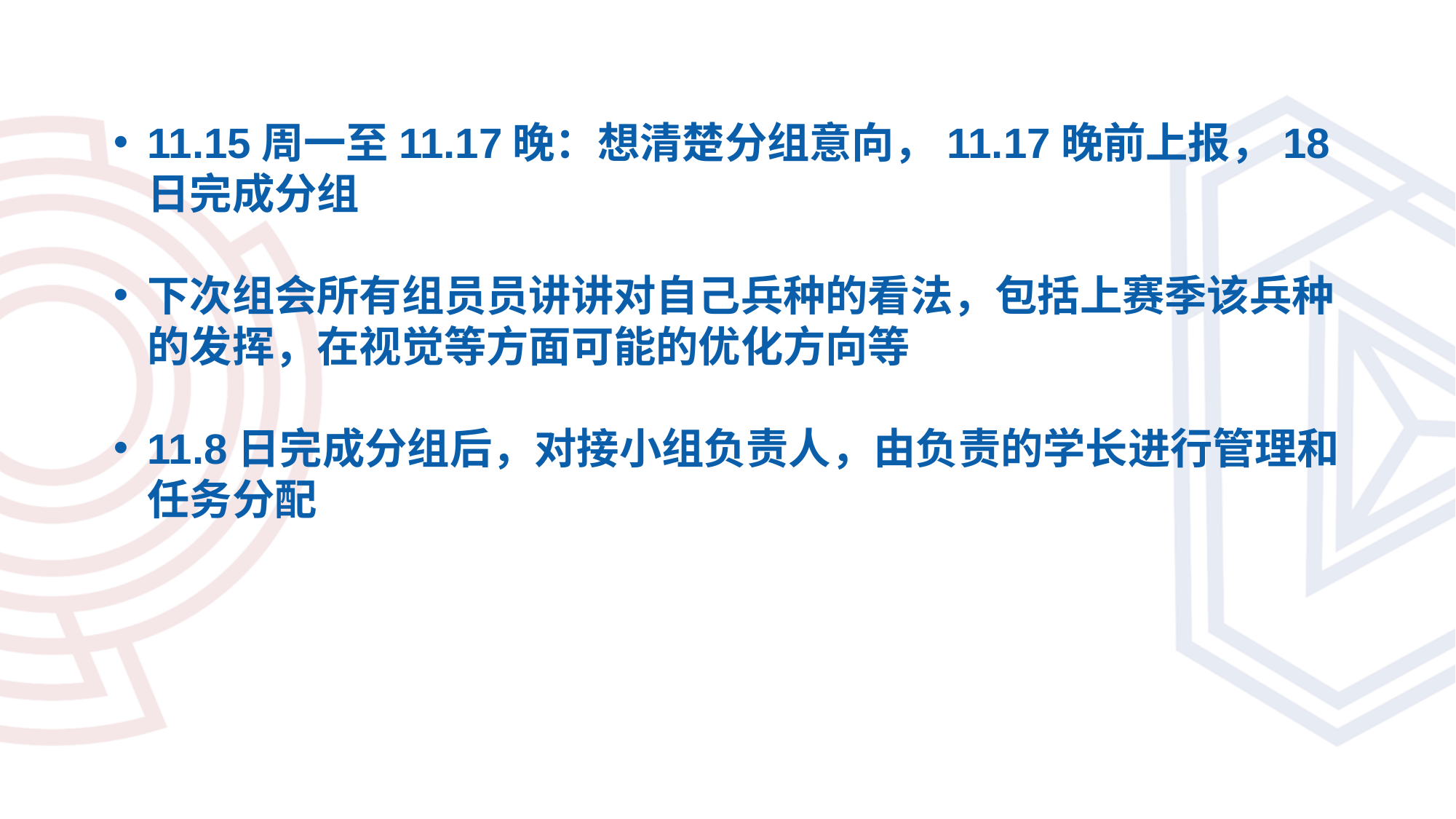

11.15周一至11.17晚：想清楚分组意向，11.17晚前上报，18日完成分组

下次组会所有组员员讲讲对自己兵种的看法，包括上赛季该兵种的发挥，在视觉等方面可能的优化方向等

11.8日完成分组后，对接小组负责人，由负责的学长进行管理和任务分配